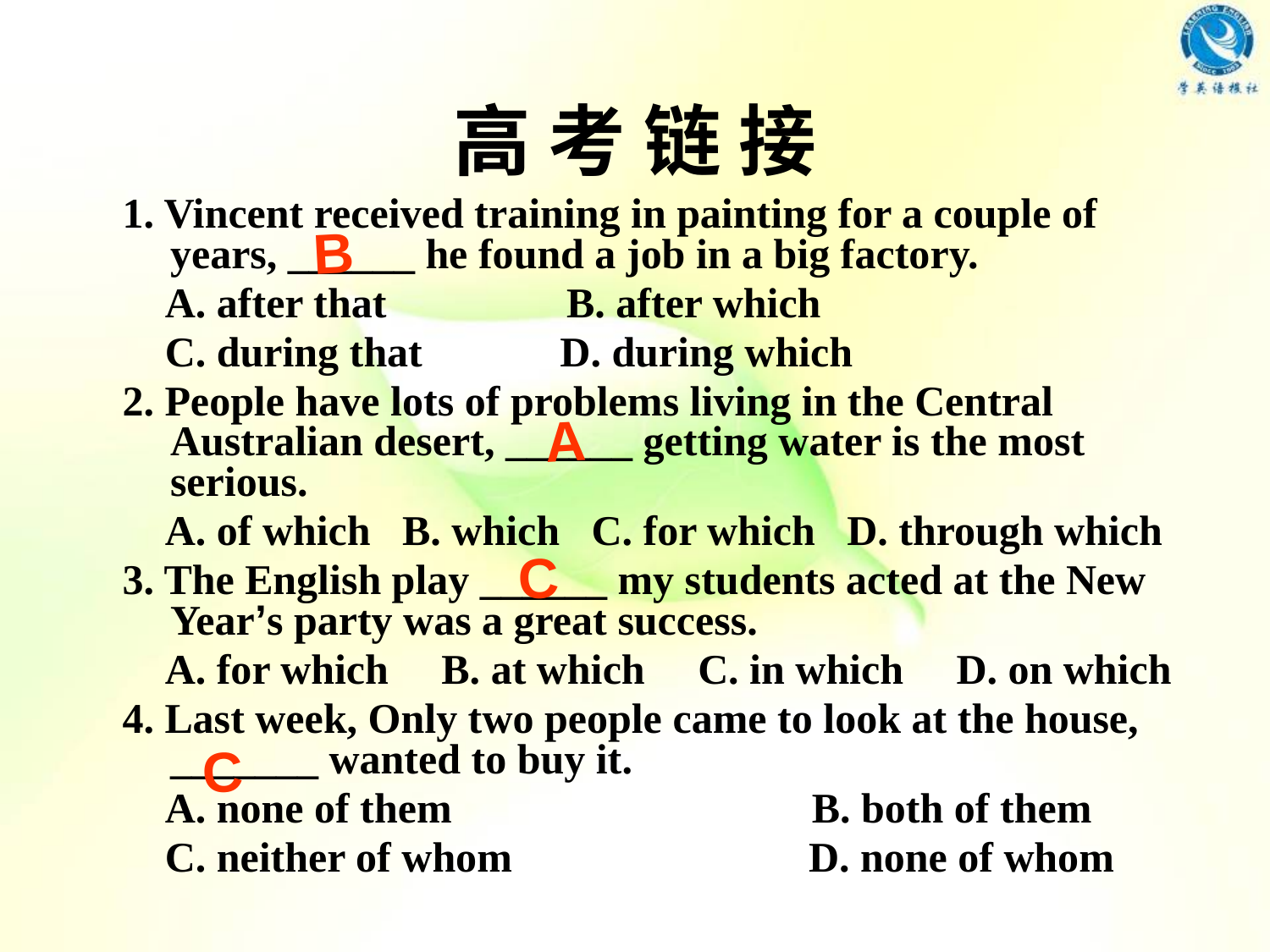

# 高 考 链 接
1. Vincent received training in painting for a couple of years, ______ he found a job in a big factory.
    A. after that                 B. after which
    C. during that             D. during which
2. People have lots of problems living in the Central Australian desert, ______ getting water is the most serious.
    A. of which   B. which   C. for which   D. through which
3. The English play ______ my students acted at the New Year’s party was a great success.
    A. for which     B. at which     C. in which     D. on which
4. Last week, Only two people came to look at the house, _______ wanted to buy it.
    A. none of them                                  B. both of them
    C. neither of whom                            D. none of whom
B
A
C
C